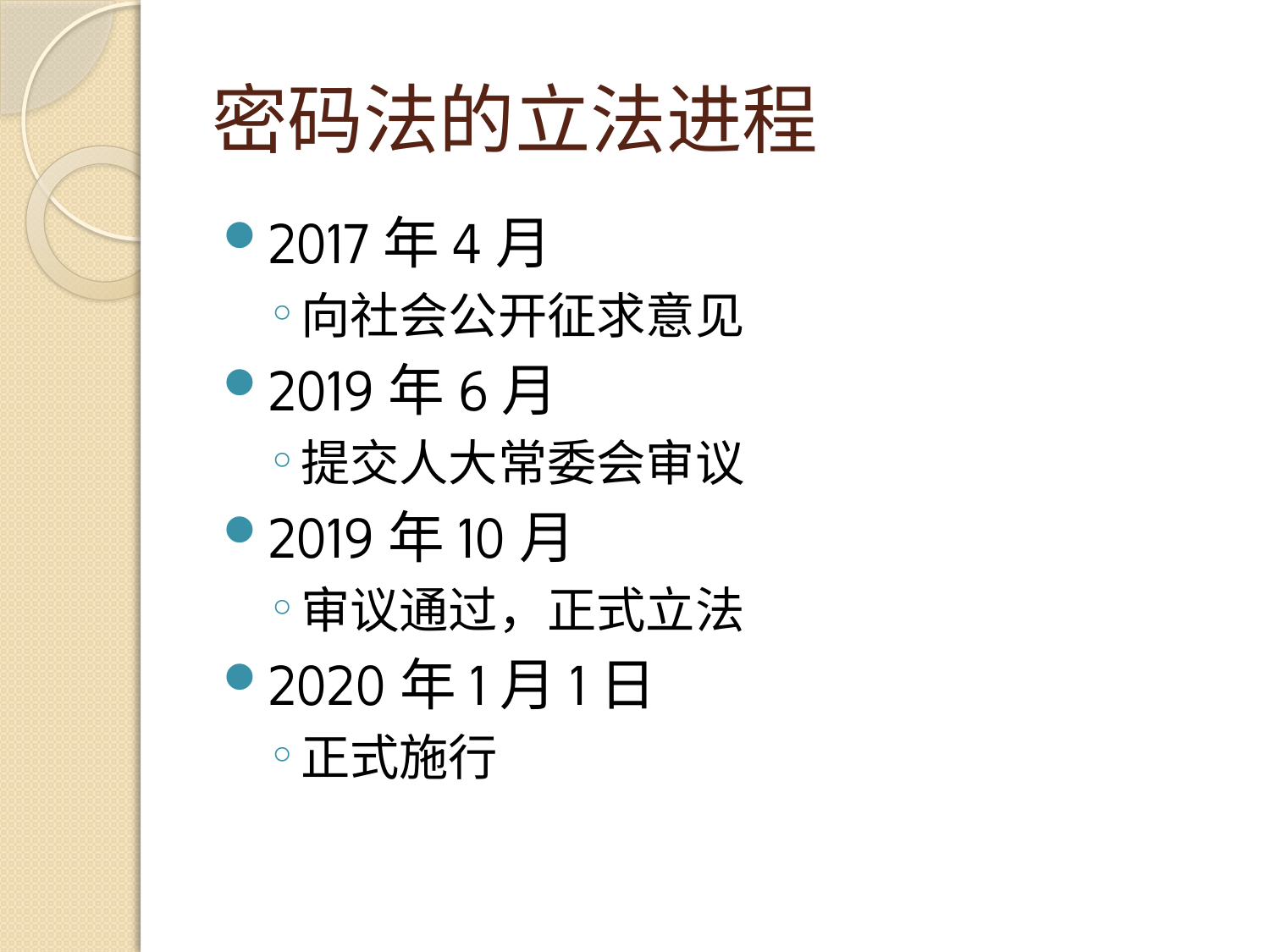

# 密码法的立法进程
2017年4月
向社会公开征求意见
2019年6月
提交人大常委会审议
2019年10月
审议通过，正式立法
2020年1月1日
正式施行